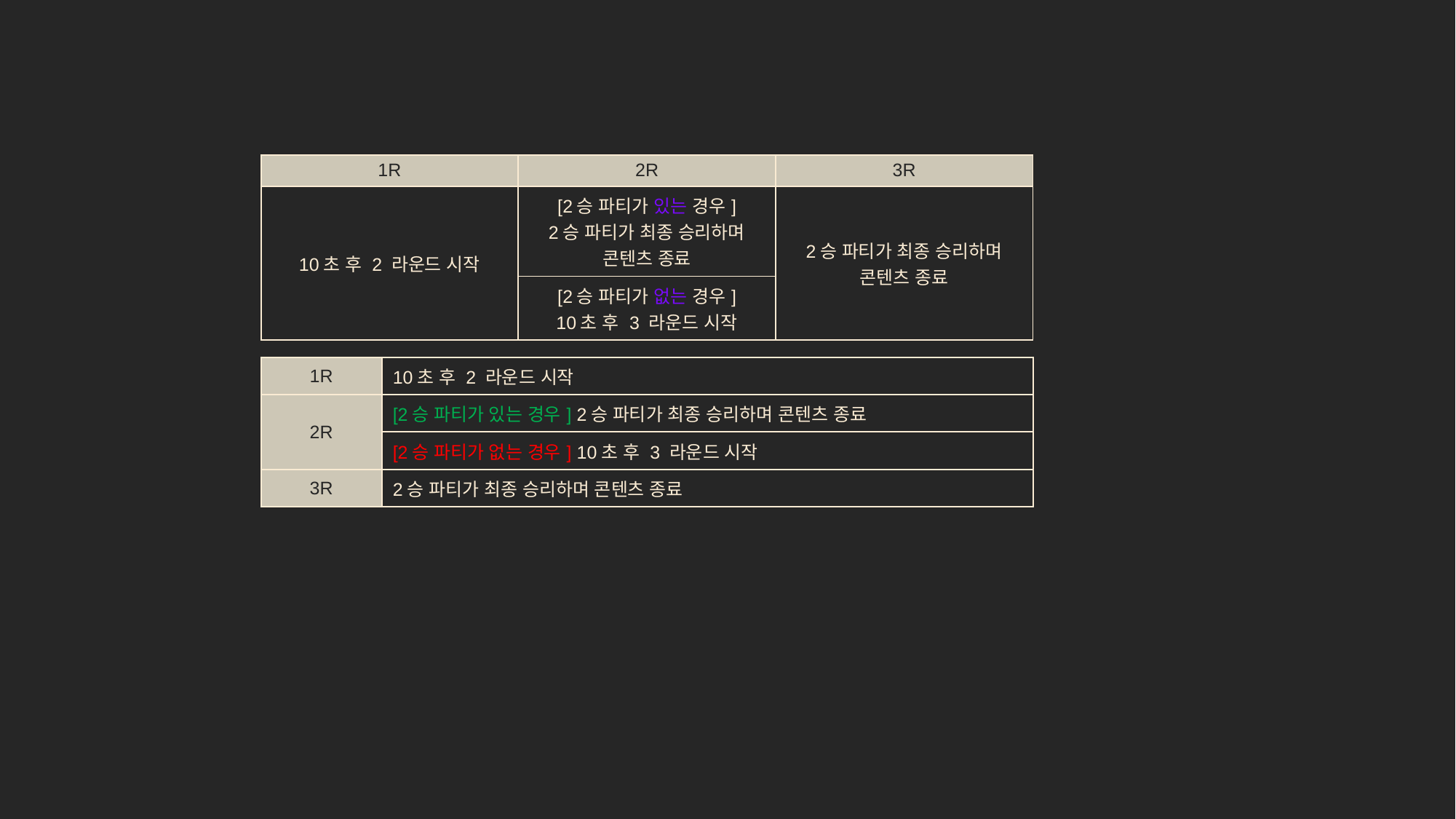

| 1R | 2R | 3R |
| --- | --- | --- |
| 10초 후 2 라운드 시작 | [2승 파티가 있는 경우] 2승 파티가 최종 승리하며 콘텐츠 종료 | 2승 파티가 최종 승리하며 콘텐츠 종료 |
|  | [2승 파티가 없는 경우] 10초 후 3 라운드 시작 |  |
| 1R | 10초 후 2 라운드 시작 |
| --- | --- |
| 2R | [2승 파티가 있는 경우] 2승 파티가 최종 승리하며 콘텐츠 종료 |
|  | [2승 파티가 없는 경우] 10초 후 3 라운드 시작 |
| 3R | 2승 파티가 최종 승리하며 콘텐츠 종료 |